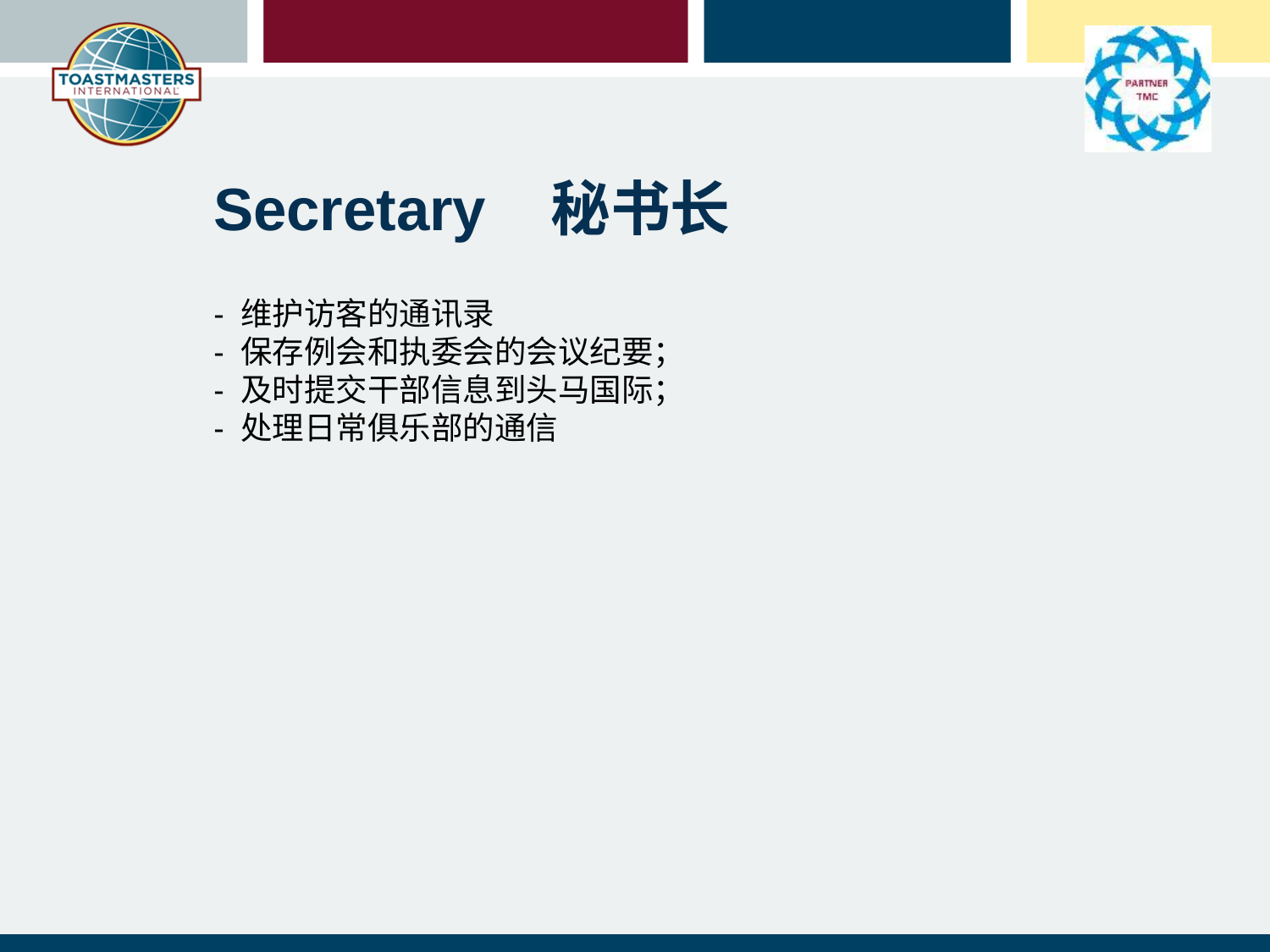

Secretary   秘书长
- 维护访客的通讯录
- 保存例会和执委会的会议纪要；
- 及时提交干部信息到头马国际；
- 处理日常俱乐部的通信